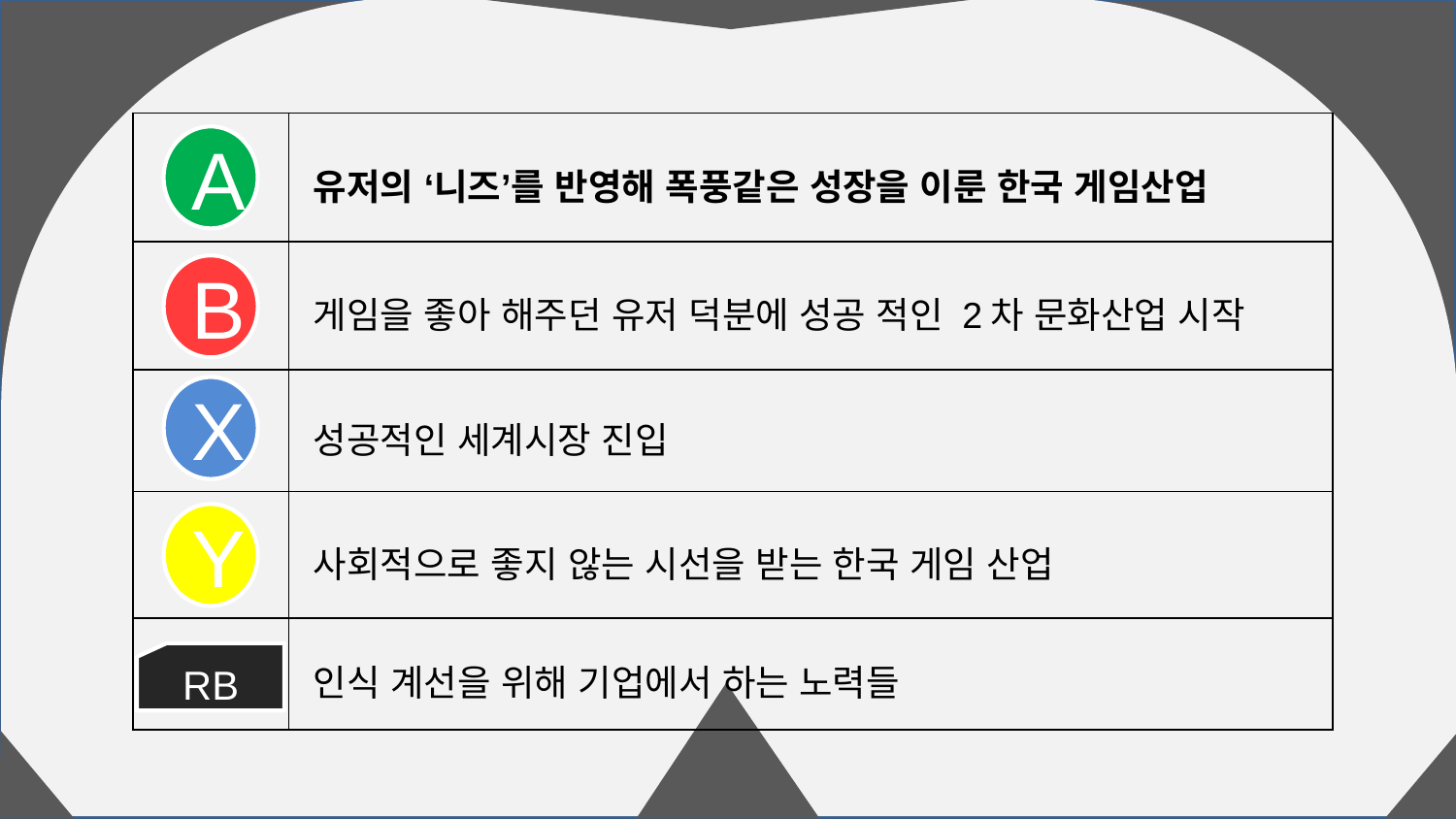

|  | 유저의 ‘니즈’를 반영해 폭풍같은 성장을 이룬 한국 게임산업 |
| --- | --- |
|  | 게임을 좋아 해주던 유저 덕분에 성공 적인 2차 문화산업 시작 |
|  | 성공적인 세계시장 진입 |
|  | 사회적으로 좋지 않는 시선을 받는 한국 게임 산업 |
|  | 인식 계선을 위해 기업에서 하는 노력들 |
A
B
X
Y
RB